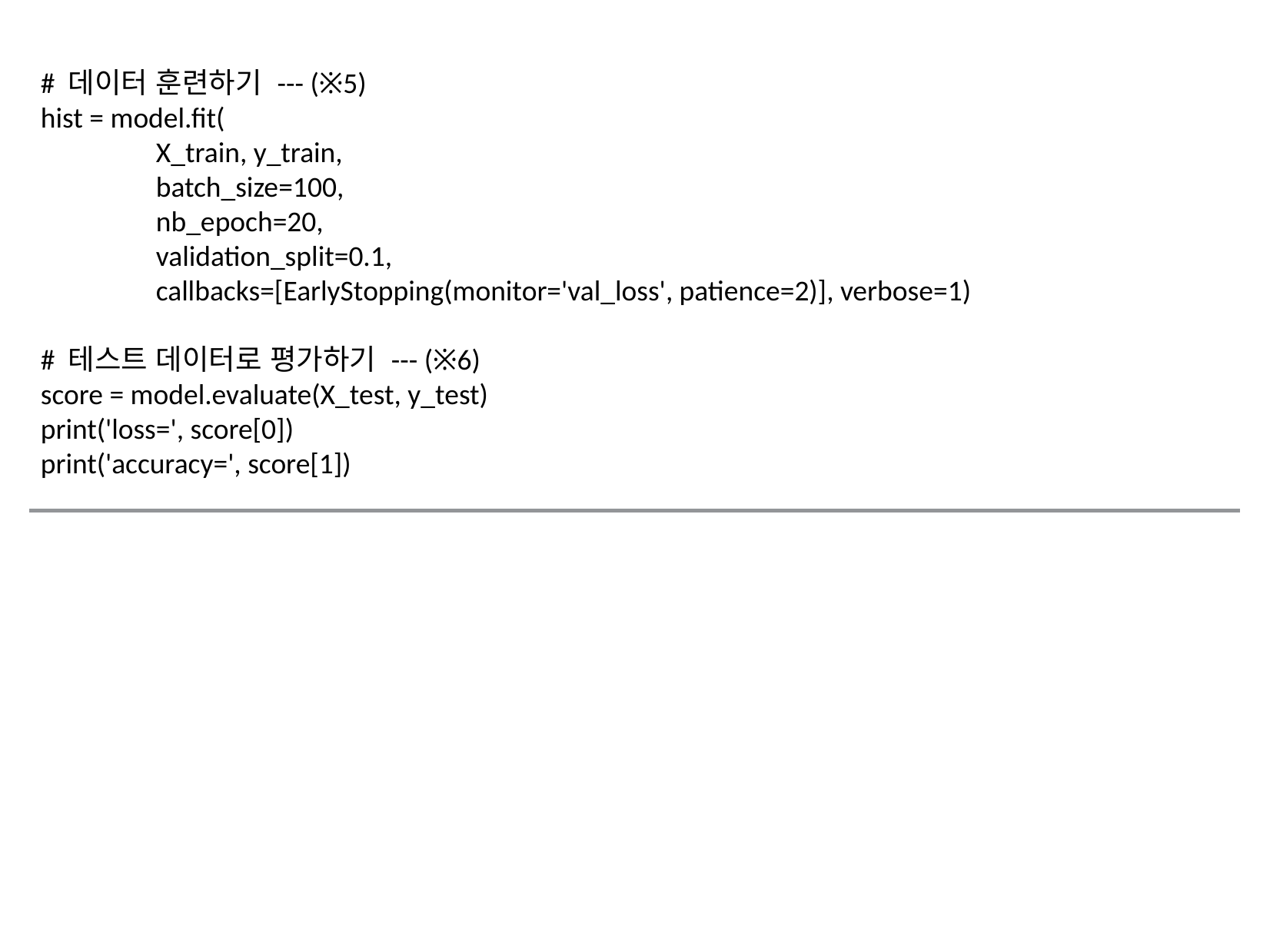

# 데이터 훈련하기 --- (※5)
hist = model.fit(
	X_train, y_train,
	batch_size=100,
	nb_epoch=20,
	validation_split=0.1,
	callbacks=[EarlyStopping(monitor='val_loss', patience=2)], verbose=1)

# 테스트 데이터로 평가하기 --- (※6)
score = model.evaluate(X_test, y_test)
print('loss=', score[0])
print('accuracy=', score[1])